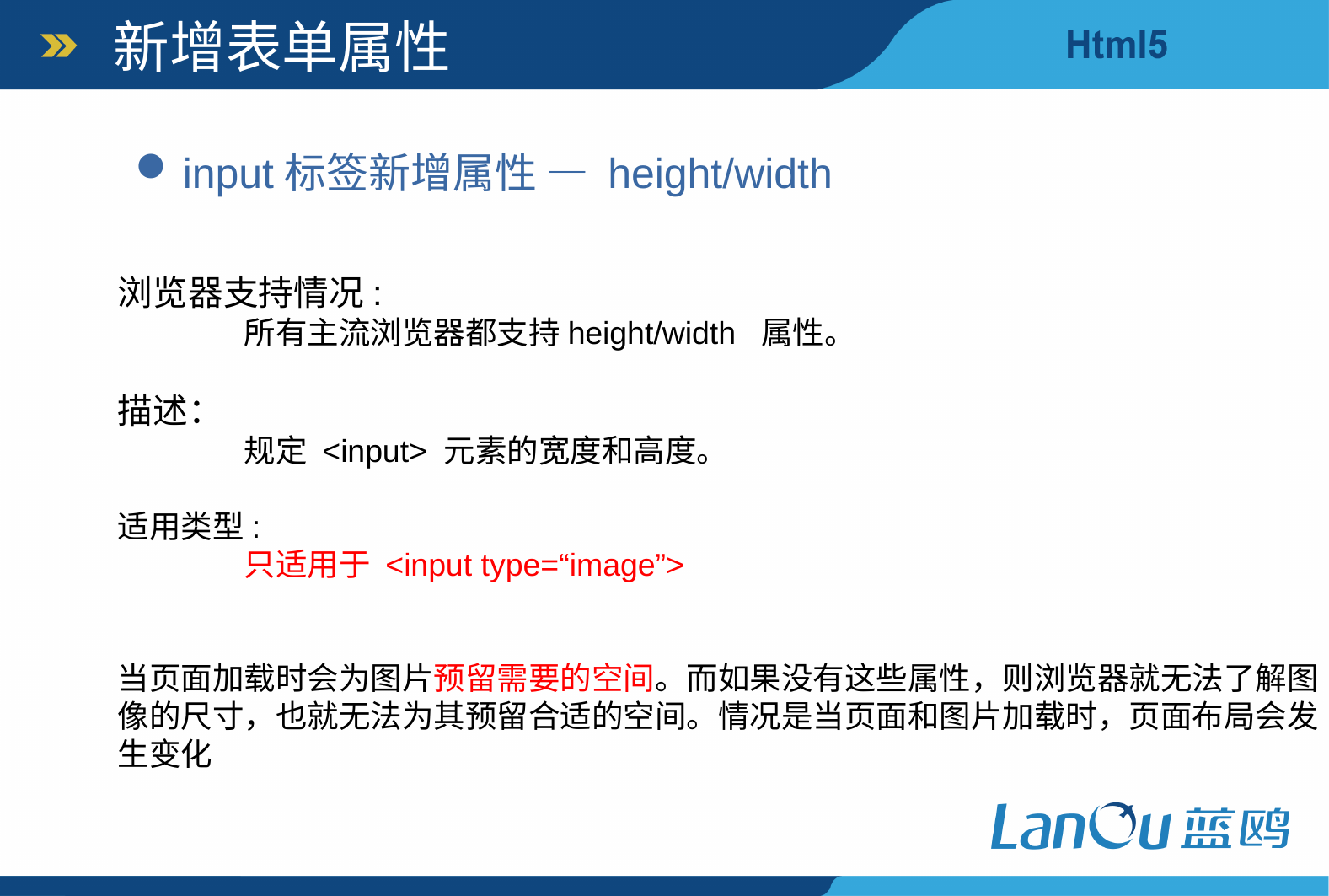

新增表单属性
input标签新增属性 — height/width

浏览器支持情况:
	所有主流浏览器都支持height/width  属性。

描述：
	规定 <input> 元素的宽度和高度。

适用类型:
	只适用于 <input type=“image”>

当页面加载时会为图片预留需要的空间。而如果没有这些属性，则浏览器就无法了解图像的尺寸，也就无法为其预留合适的空间。情况是当页面和图片加载时，页面布局会发生变化